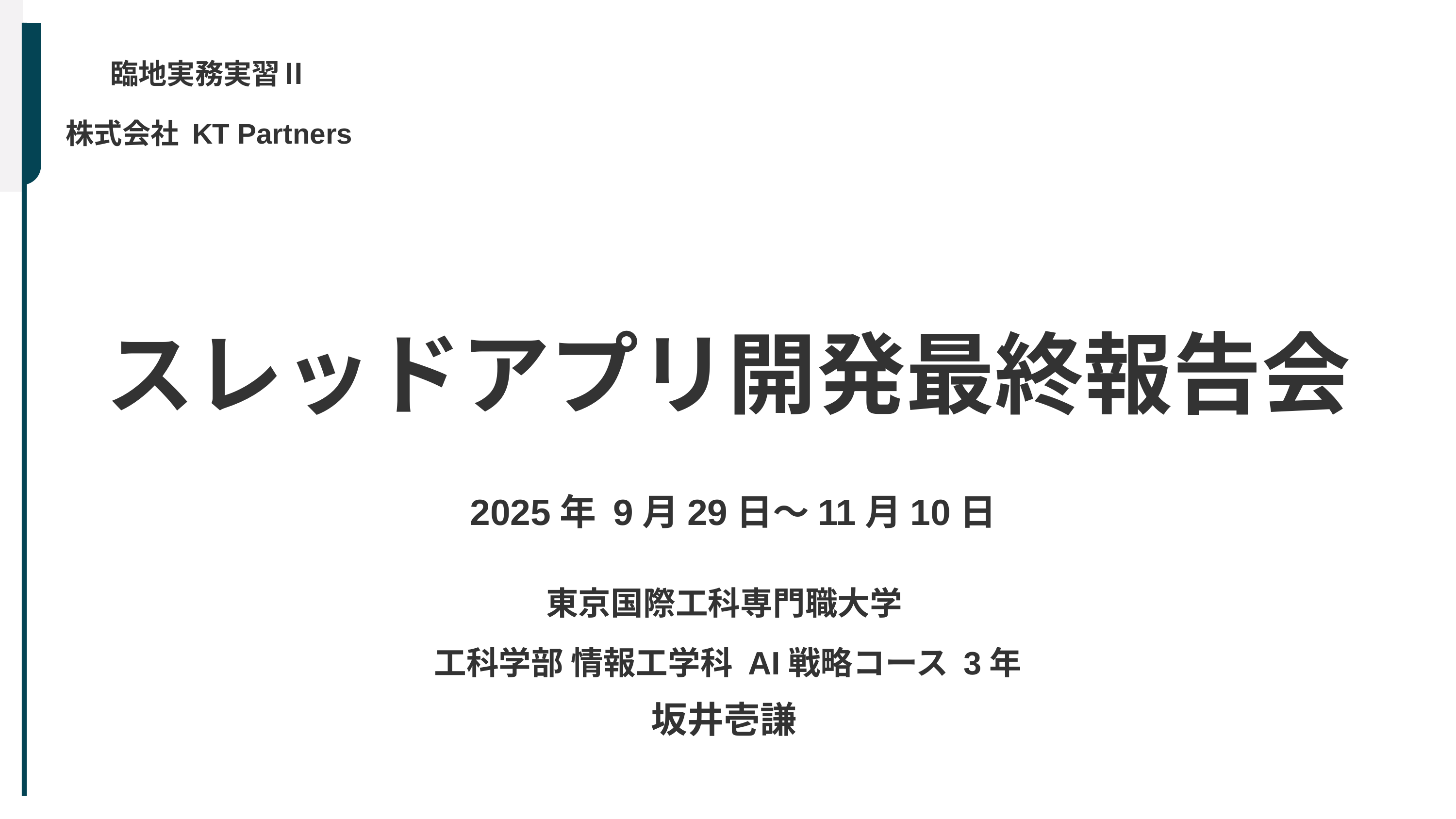

臨地実務実習Ⅱ
株式会社 KT Partners
スレッドアプリ開発最終報告会
 2025年 9月29日～11月10日
東京国際工科専門職大学
工科学部 情報工学科 AI戦略コース 3年
坂井壱謙